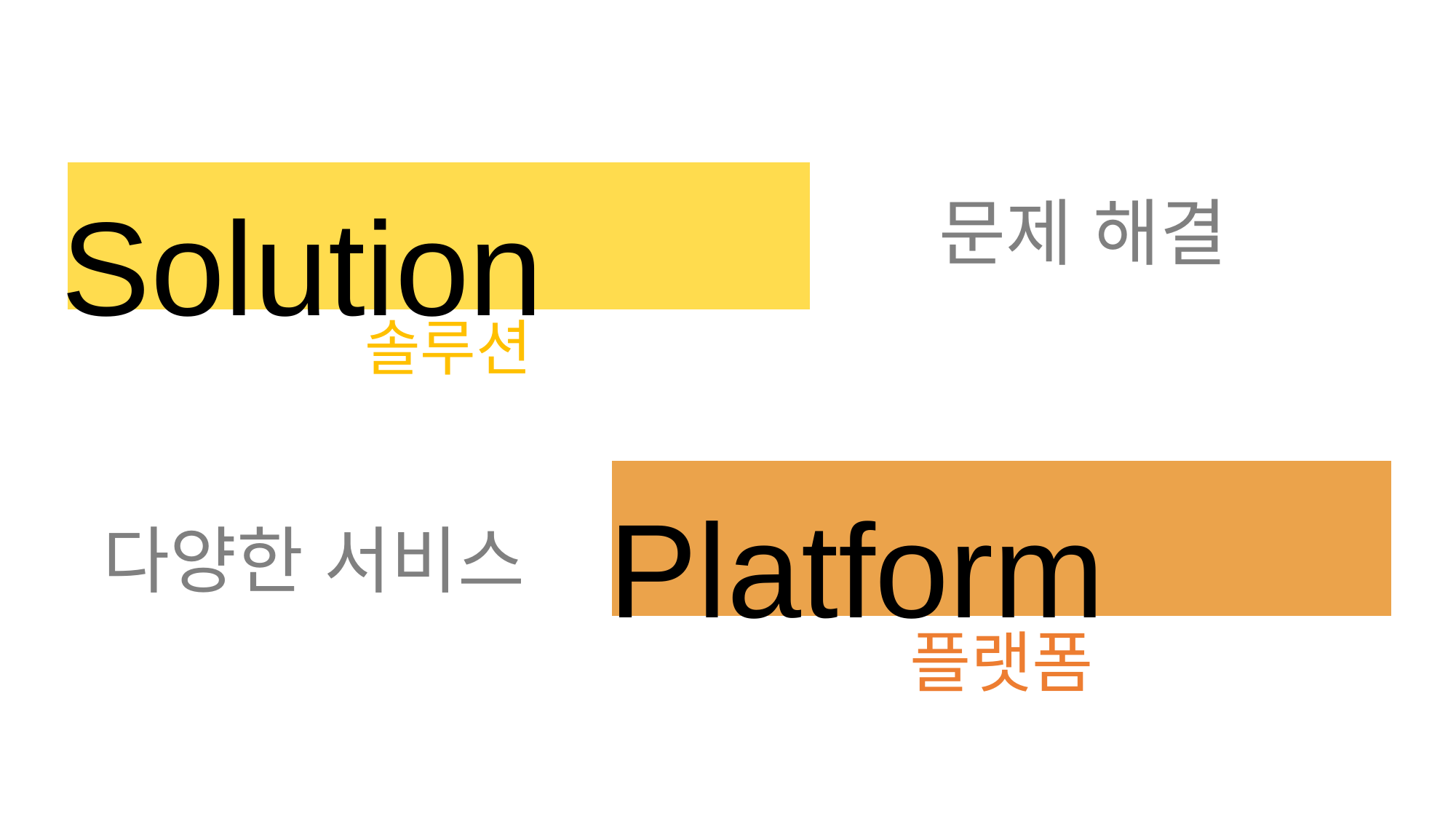

Solution
문제 해결
솔루션

Platform
다양한 서비스
플랫폼